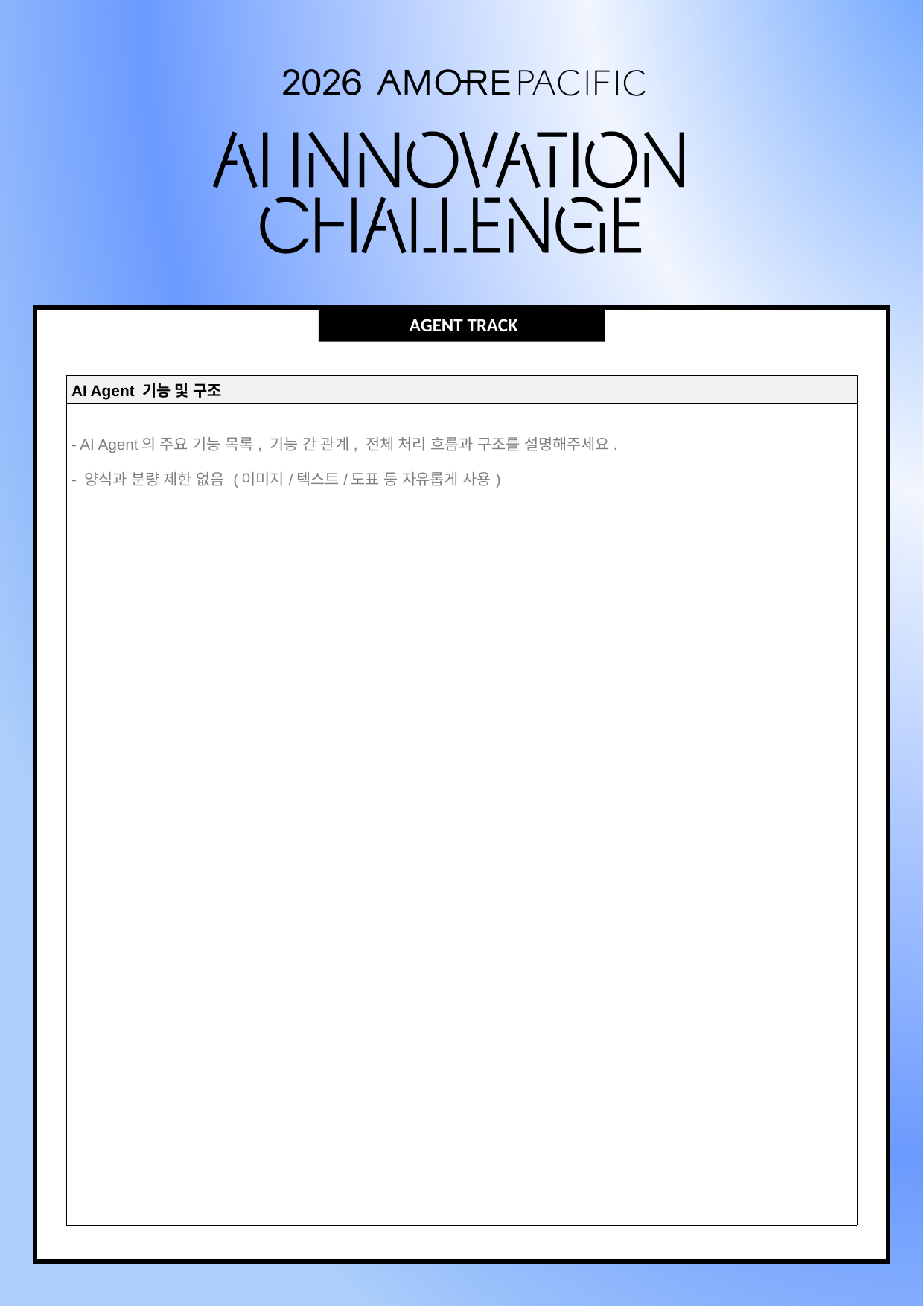

AGENT TRACK

| AI Agent 기능 및 구조 |
| --- |
| - AI Agent의 주요 기능 목록, 기능 간 관계, 전체 처리 흐름과 구조를 설명해주세요. - 양식과 분량 제한 없음 (이미지/텍스트/도표 등 자유롭게 사용) |